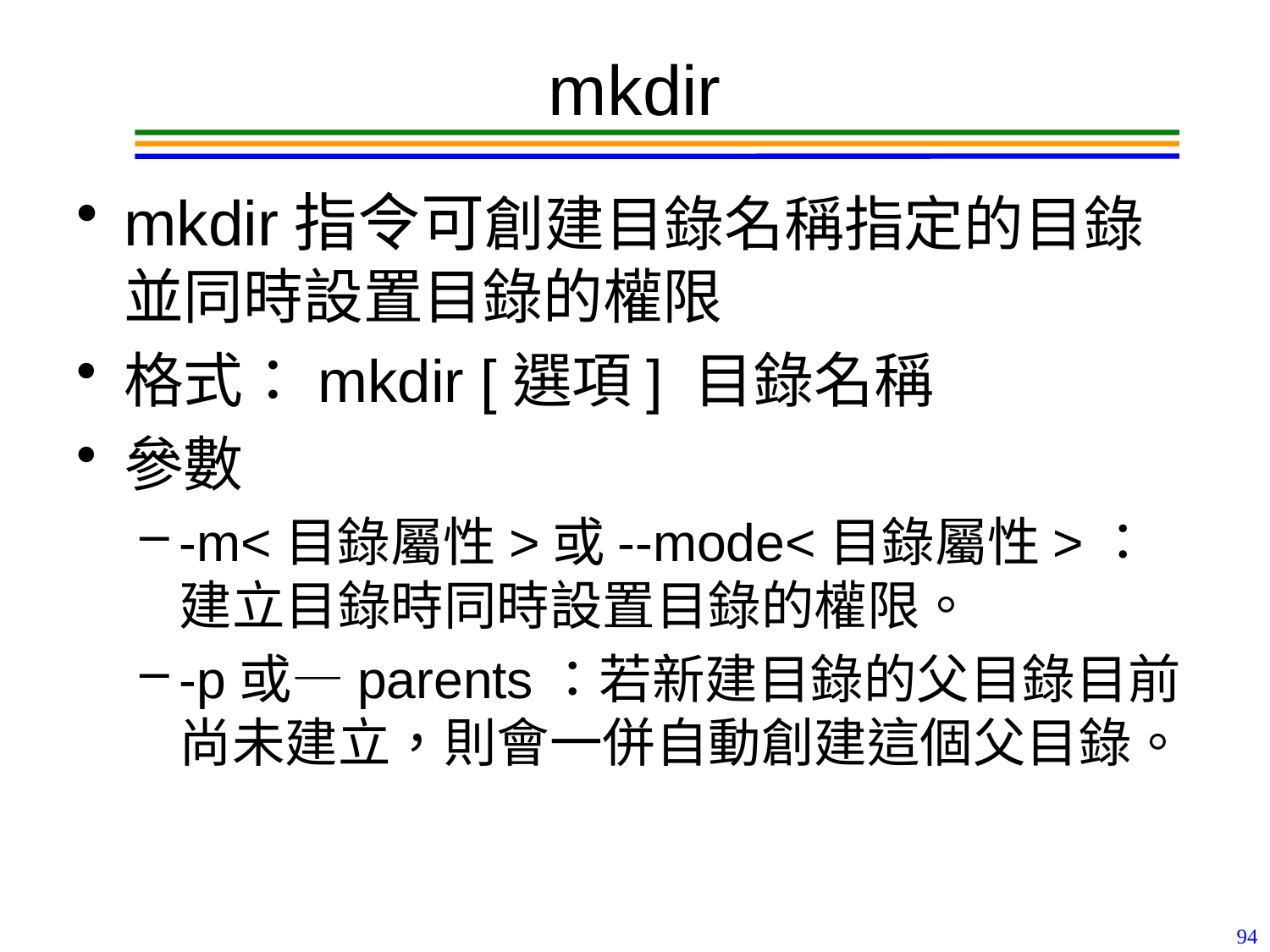

# mkdir
mkdir指令可創建目錄名稱指定的目錄並同時設置目錄的權限
格式：mkdir [選項] 目錄名稱
參數
-m<目錄屬性>或--mode<目錄屬性>：建立目錄時同時設置目錄的權限。
-p或—parents：若新建目錄的父目錄目前尚未建立，則會一併自動創建這個父目錄。
94